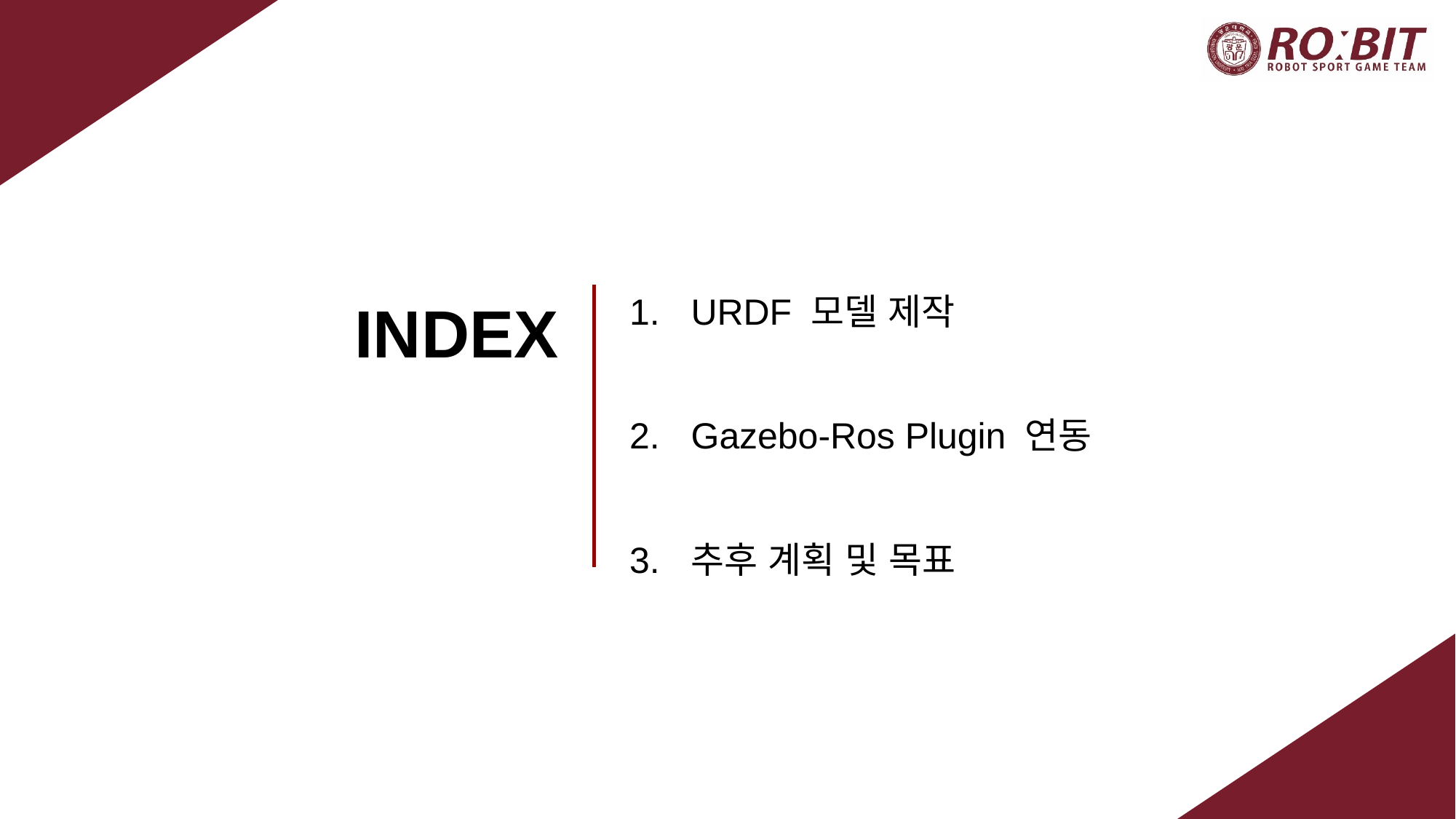

URDF 모델 제작
Gazebo-Ros Plugin 연동
추후 계획 및 목표